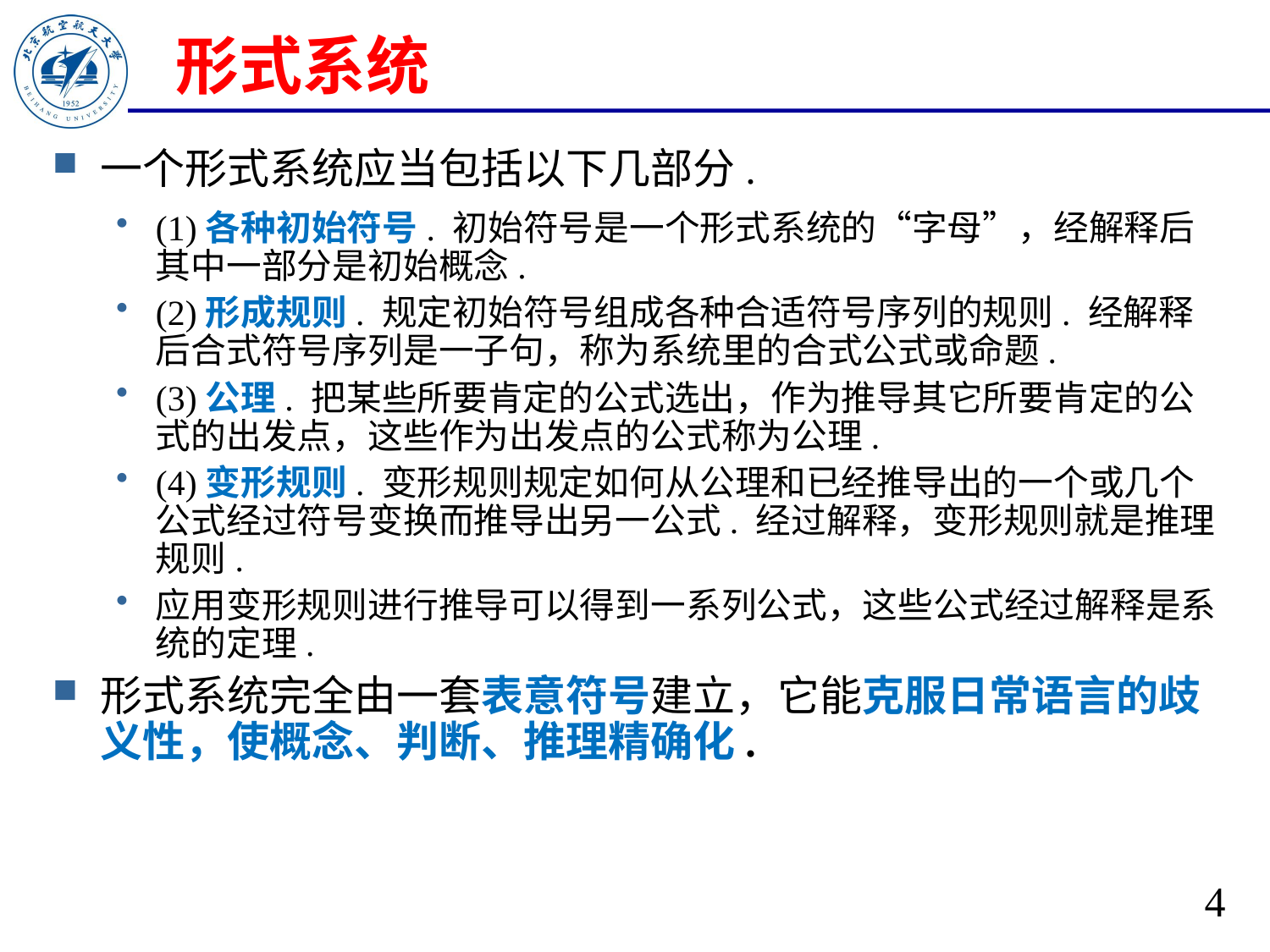

# 形式系统
一个形式系统应当包括以下几部分.
(1)各种初始符号. 初始符号是一个形式系统的“字母”，经解释后其中一部分是初始概念.
(2)形成规则. 规定初始符号组成各种合适符号序列的规则. 经解释后合式符号序列是一子句，称为系统里的合式公式或命题.
(3)公理. 把某些所要肯定的公式选出，作为推导其它所要肯定的公式的出发点，这些作为出发点的公式称为公理.
(4)变形规则. 变形规则规定如何从公理和已经推导出的一个或几个公式经过符号变换而推导出另一公式. 经过解释，变形规则就是推理规则.
应用变形规则进行推导可以得到一系列公式，这些公式经过解释是系统的定理.
形式系统完全由一套表意符号建立，它能克服日常语言的歧义性，使概念、判断、推理精确化.